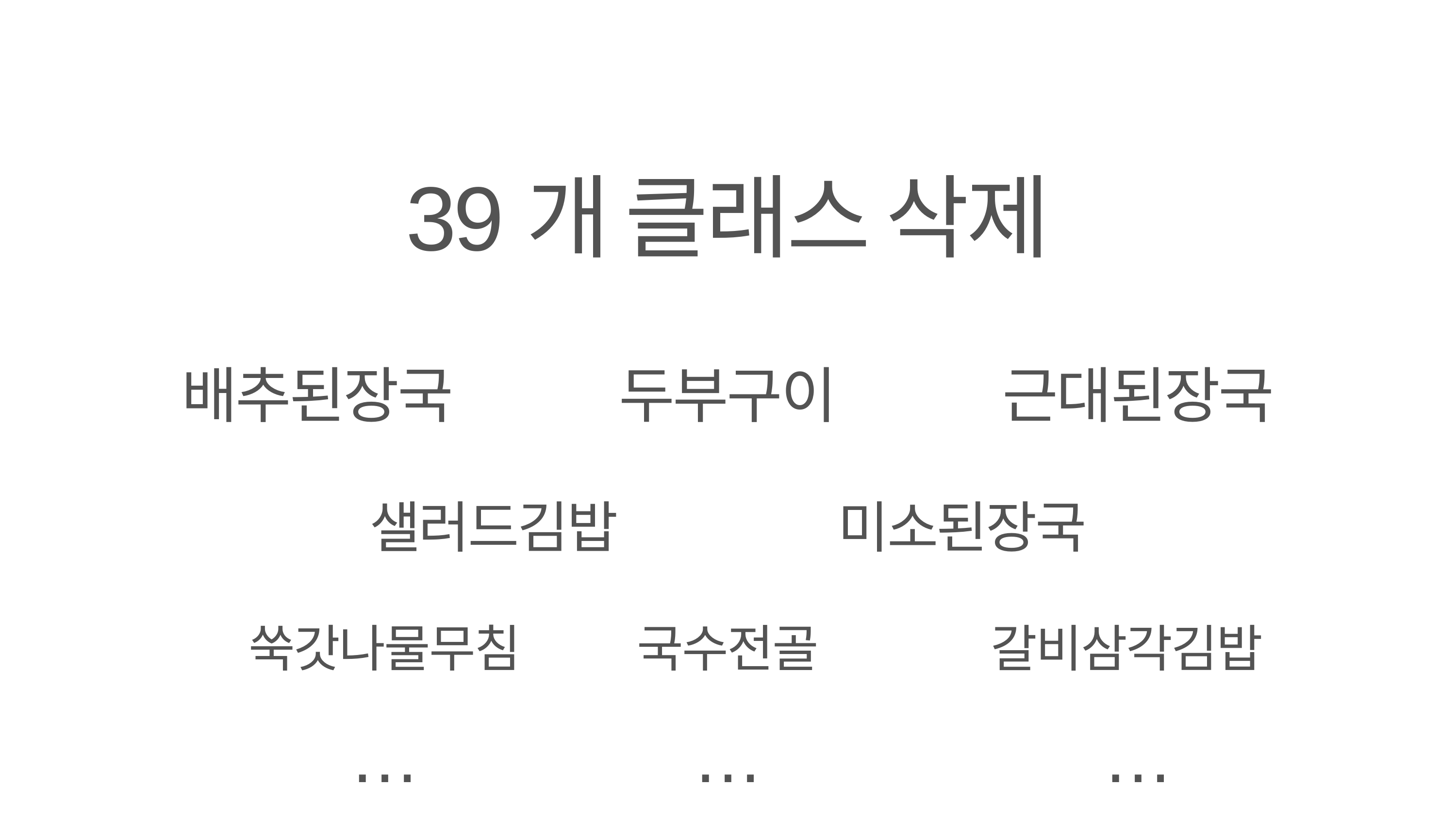

39개 클래스 삭제
배추된장국
두부구이
근대된장국
샐러드김밥
미소된장국
쑥갓나물무침
국수전골
갈비삼각김밥
…
…
…